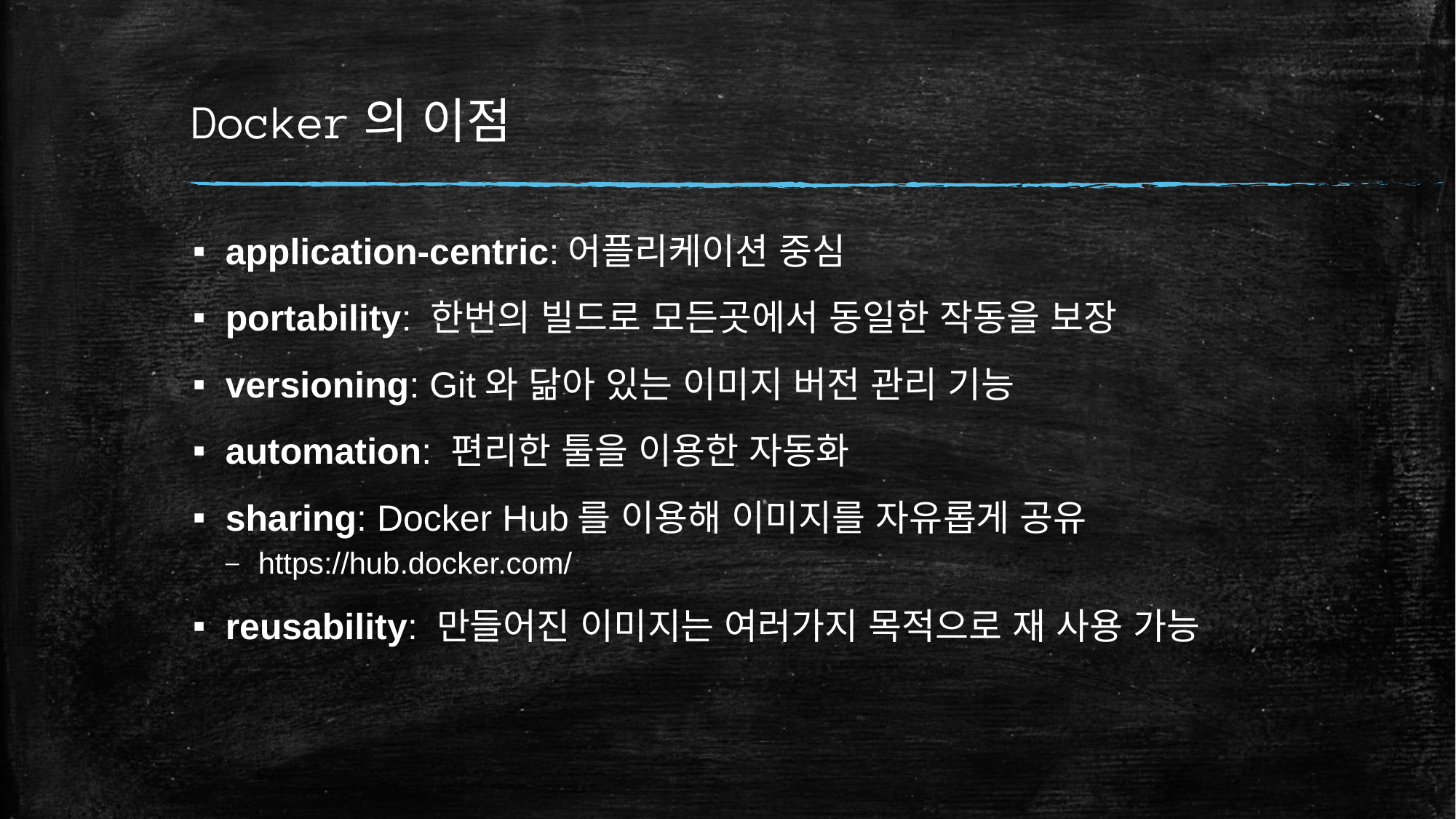

# Docker의 이점
application-centric:어플리케이션 중심
portability: 한번의 빌드로 모든곳에서 동일한 작동을 보장
versioning: Git와 닮아 있는 이미지 버전 관리 기능
automation: 편리한 툴을 이용한 자동화
sharing: Docker Hub를 이용해 이미지를 자유롭게 공유
https://hub.docker.com/
reusability: 만들어진 이미지는 여러가지 목적으로 재 사용 가능